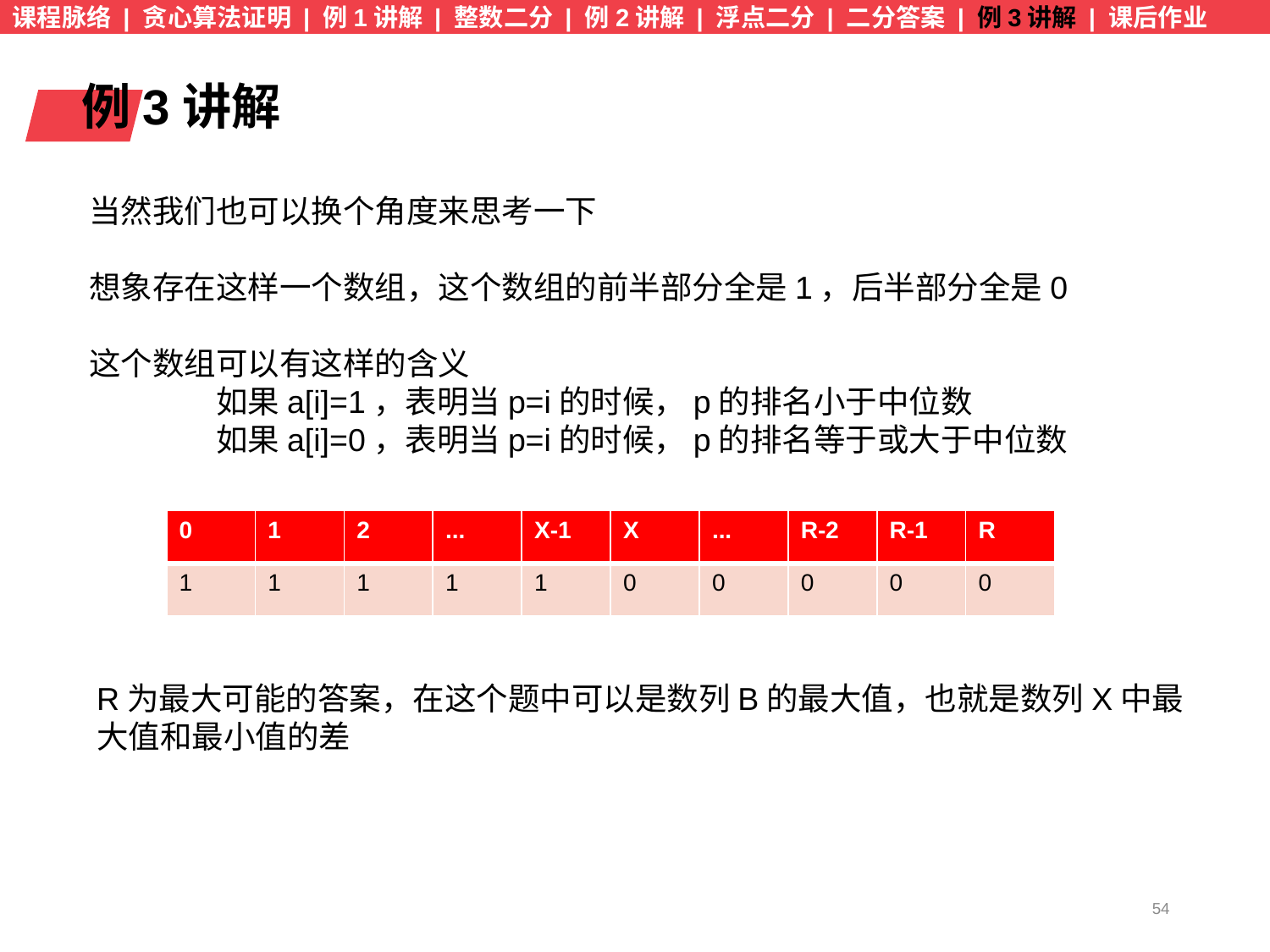

课程脉络 | 贪心算法证明 | 例1讲解 | 整数二分 | 例2讲解 | 浮点二分 | 二分答案 | 例3讲解 | 课后作业
例3讲解

当然我们也可以换个角度来思考一下

想象存在这样一个数组，这个数组的前半部分全是1，后半部分全是0

这个数组可以有这样的含义
	如果a[i]=1，表明当p=i的时候，p的排名小于中位数
	如果a[i]=0，表明当p=i的时候，p的排名等于或大于中位数
| 0 | 1 | 2 | ... | X-1 | X | ... | R-2 | R-1 | R |
| --- | --- | --- | --- | --- | --- | --- | --- | --- | --- |
| 1 | 1 | 1 | 1 | 1 | 0 | 0 | 0 | 0 | 0 |
R为最大可能的答案，在这个题中可以是数列B的最大值，也就是数列X中最大值和最小值的差
54